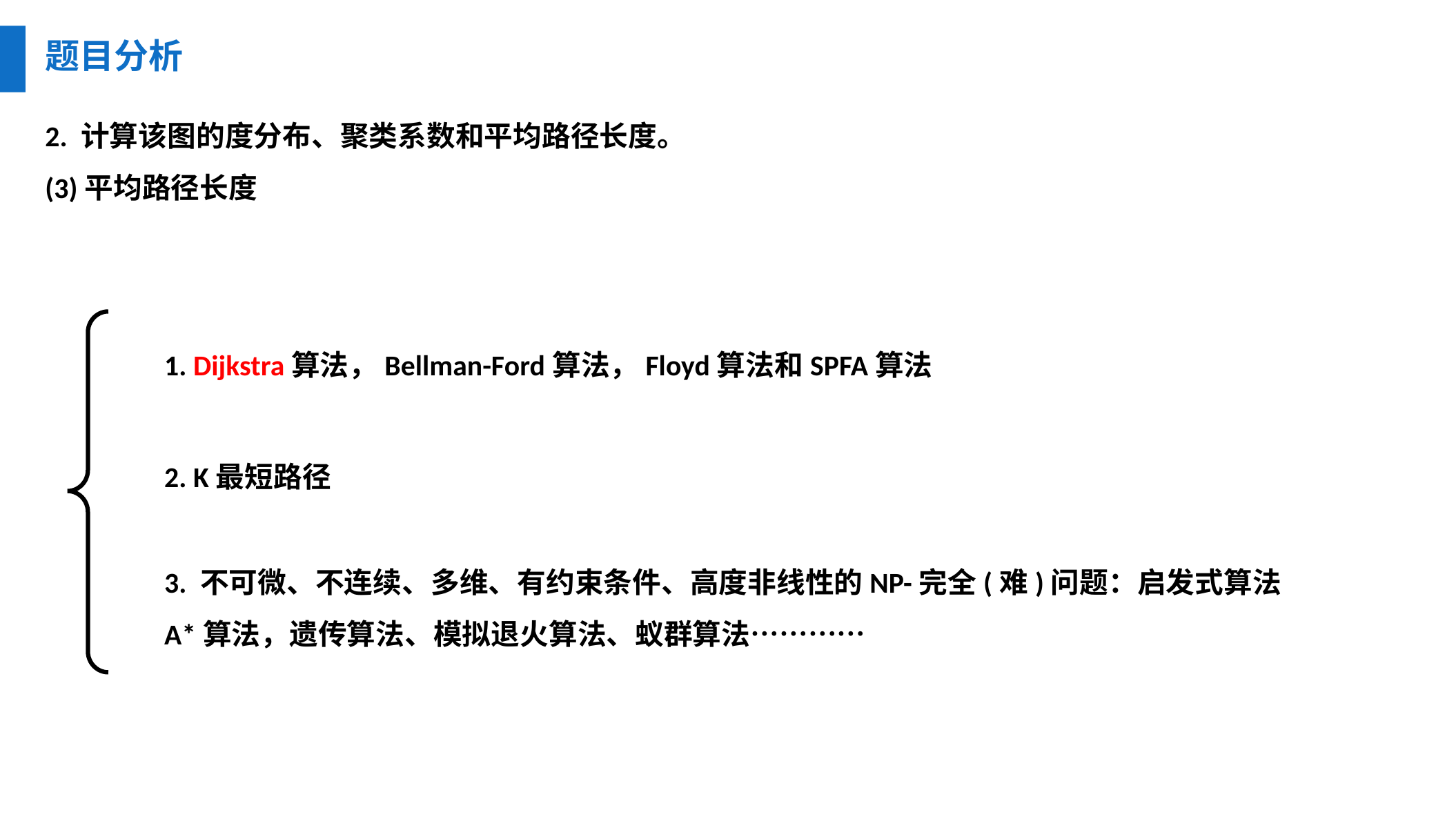

题目分析
2. 计算该图的度分布、聚类系数和平均路径长度。
(3)平均路径长度

1. Dijkstra算法，Bellman-Ford算法，Floyd算法和SPFA算法
2. K最短路径
3. 不可微、不连续、多维、有约束条件、高度非线性的NP-完全(难)问题：启发式算法
A*算法，遗传算法、模拟退火算法、蚁群算法…………